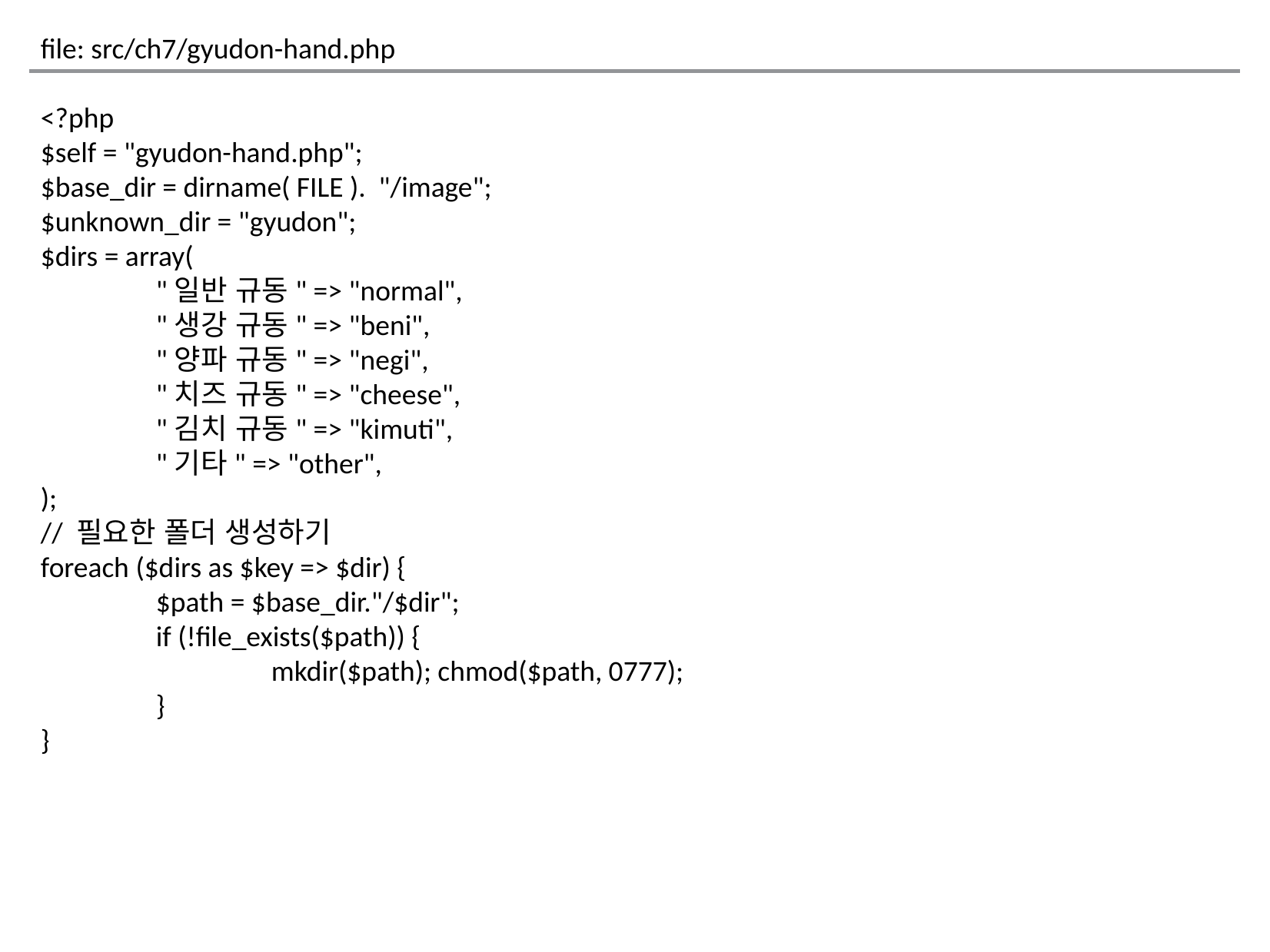

file: src/ch7/gyudon-hand.php

<?php
$self = "gyudon-hand.php";
$base_dir = dirname( FILE ).  "/image";
$unknown_dir = "gyudon";
$dirs = array(
	"일반 규동" => "normal",
	"생강 규동" => "beni",
	"양파 규동" => "negi",
	"치즈 규동" => "cheese",
	"김치 규동" => "kimuti",
	"기타" => "other",
);
// 필요한 폴더 생성하기
foreach ($dirs as $key => $dir) {
	$path = $base_dir."/$dir";
	if (!file_exists($path)) {
		mkdir($path); chmod($path, 0777);
	}
}